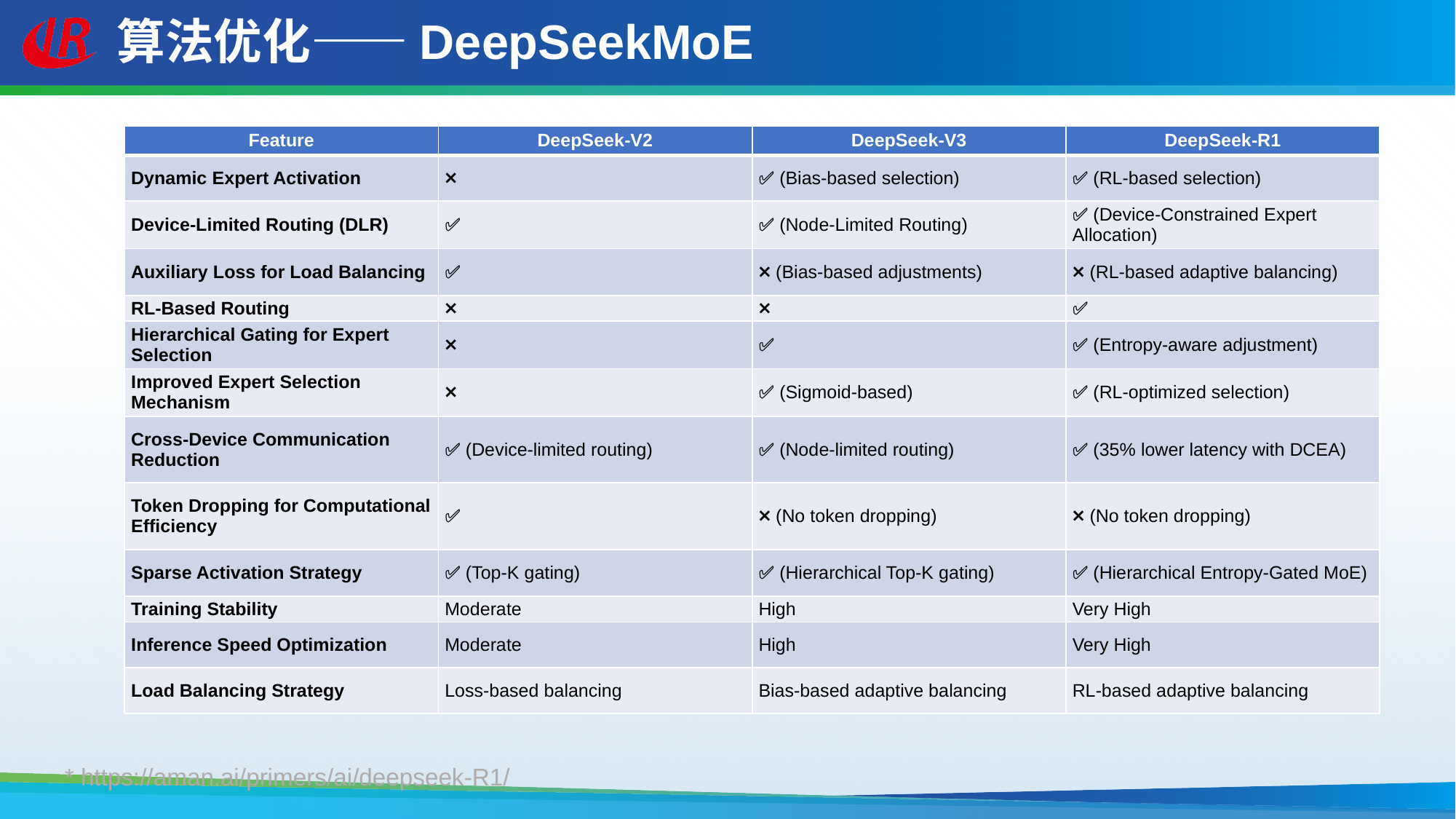

# 算法优化——DeepSeekMoE
| Feature | DeepSeek-V2 | DeepSeek-V3 | DeepSeek-R1 |
| --- | --- | --- | --- |
| Dynamic Expert Activation | ❌ | ✅ (Bias-based selection) | ✅ (RL-based selection) |
| Device-Limited Routing (DLR) | ✅ | ✅ (Node-Limited Routing) | ✅ (Device-Constrained Expert Allocation) |
| Auxiliary Loss for Load Balancing | ✅ | ❌ (Bias-based adjustments) | ❌ (RL-based adaptive balancing) |
| RL-Based Routing | ❌ | ❌ | ✅ |
| Hierarchical Gating for Expert Selection | ❌ | ✅ | ✅ (Entropy-aware adjustment) |
| Improved Expert Selection Mechanism | ❌ | ✅ (Sigmoid-based) | ✅ (RL-optimized selection) |
| Cross-Device Communication Reduction | ✅ (Device-limited routing) | ✅ (Node-limited routing) | ✅ (35% lower latency with DCEA) |
| Token Dropping for Computational Efficiency | ✅ | ❌ (No token dropping) | ❌ (No token dropping) |
| Sparse Activation Strategy | ✅ (Top-K gating) | ✅ (Hierarchical Top-K gating) | ✅ (Hierarchical Entropy-Gated MoE) |
| Training Stability | Moderate | High | Very High |
| Inference Speed Optimization | Moderate | High | Very High |
| Load Balancing Strategy | Loss-based balancing | Bias-based adaptive balancing | RL-based adaptive balancing |
* https://aman.ai/primers/ai/deepseek-R1/